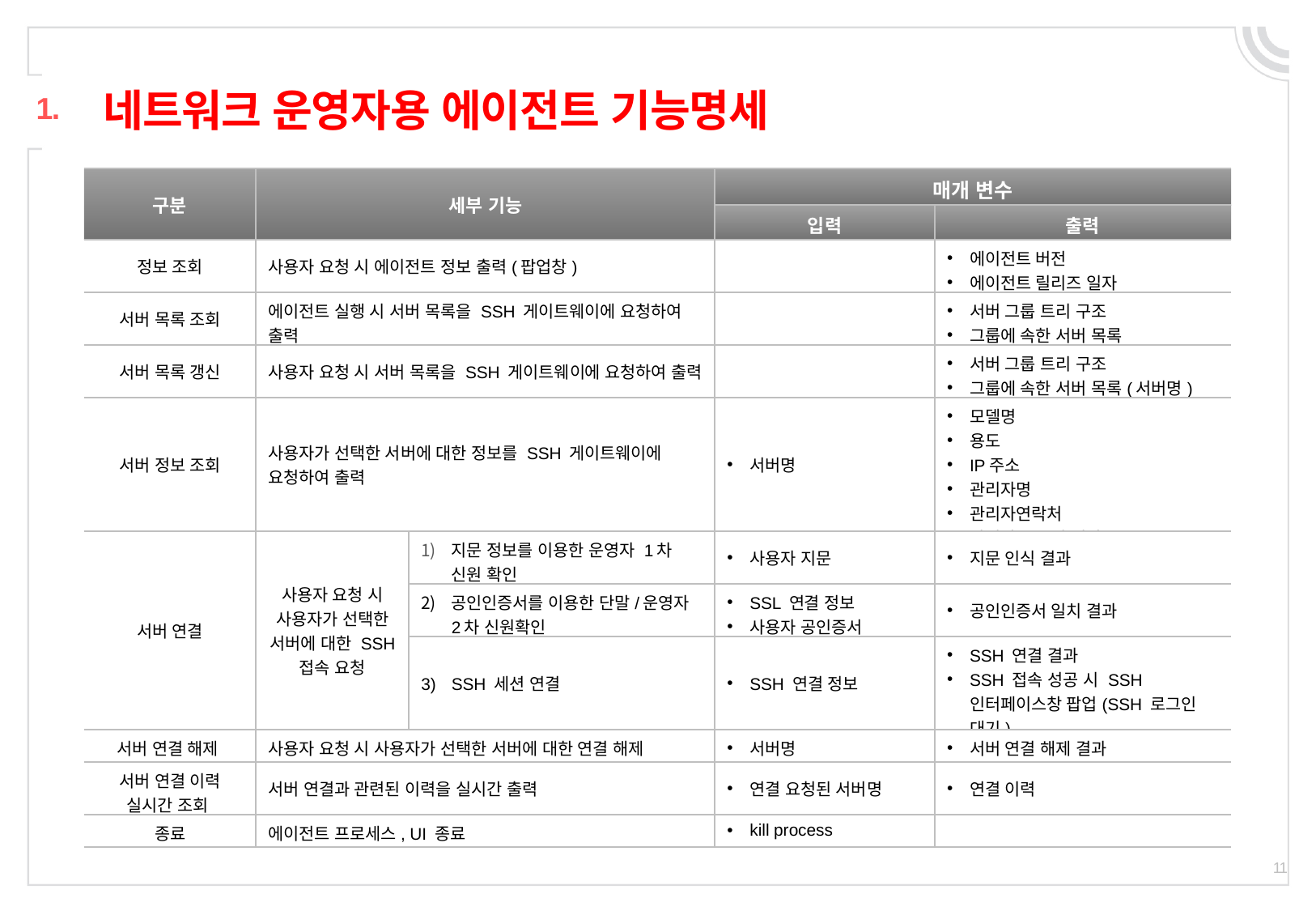

# 네트워크 운영자용 에이전트 기능명세
1.
| 구분 | 세부 기능 |  | 매개 변수 |  |
| --- | --- | --- | --- | --- |
|  |  |  | 입력 | 출력 |
| 정보 조회 | 사용자 요청 시 에이전트 정보 출력(팝업창) |  |  | 에이전트 버전 에이전트 릴리즈 일자 |
| 서버 목록 조회 | 에이전트 실행 시 서버 목록을 SSH 게이트웨이에 요청하여 출력 |  |  | 서버 그룹 트리 구조 그룹에 속한 서버 목록 |
| 서버 목록 갱신 | 사용자 요청 시 서버 목록을 SSH 게이트웨이에 요청하여 출력 |  |  | 서버 그룹 트리 구조 그룹에 속한 서버 목록(서버명) |
| 서버 정보 조회 | 사용자가 선택한 서버에 대한 정보를 SSH 게이트웨이에 요청하여 출력 |  | 서버명 | 모델명 용도 IP주소 관리자명 관리자연락처 마지막 로그인 시간 |
| 서버 연결 | 사용자 요청 시 사용자가 선택한 서버에 대한 SSH 접속 요청 | 지문 정보를 이용한 운영자 1차 신원 확인 | 사용자 지문 | 지문 인식 결과 |
|  |  | 공인인증서를 이용한 단말/운영자 2차 신원확인 | SSL 연결 정보 사용자 공인증서 | 공인인증서 일치 결과 |
|  |  | SSH 세션 연결 | SSH 연결 정보 | SSH 연결 결과 SSH 접속 성공 시 SSH 인터페이스창 팝업(SSH 로그인 대기) |
| 서버 연결 해제 | 사용자 요청 시 사용자가 선택한 서버에 대한 연결 해제 |  | 서버명 | 서버 연결 해제 결과 |
| 서버 연결 이력 실시간 조회 | 서버 연결과 관련된 이력을 실시간 출력 |  | 연결 요청된 서버명 | 연결 이력 |
| 종료 | 에이전트 프로세스, UI 종료 |  | kill process |  |